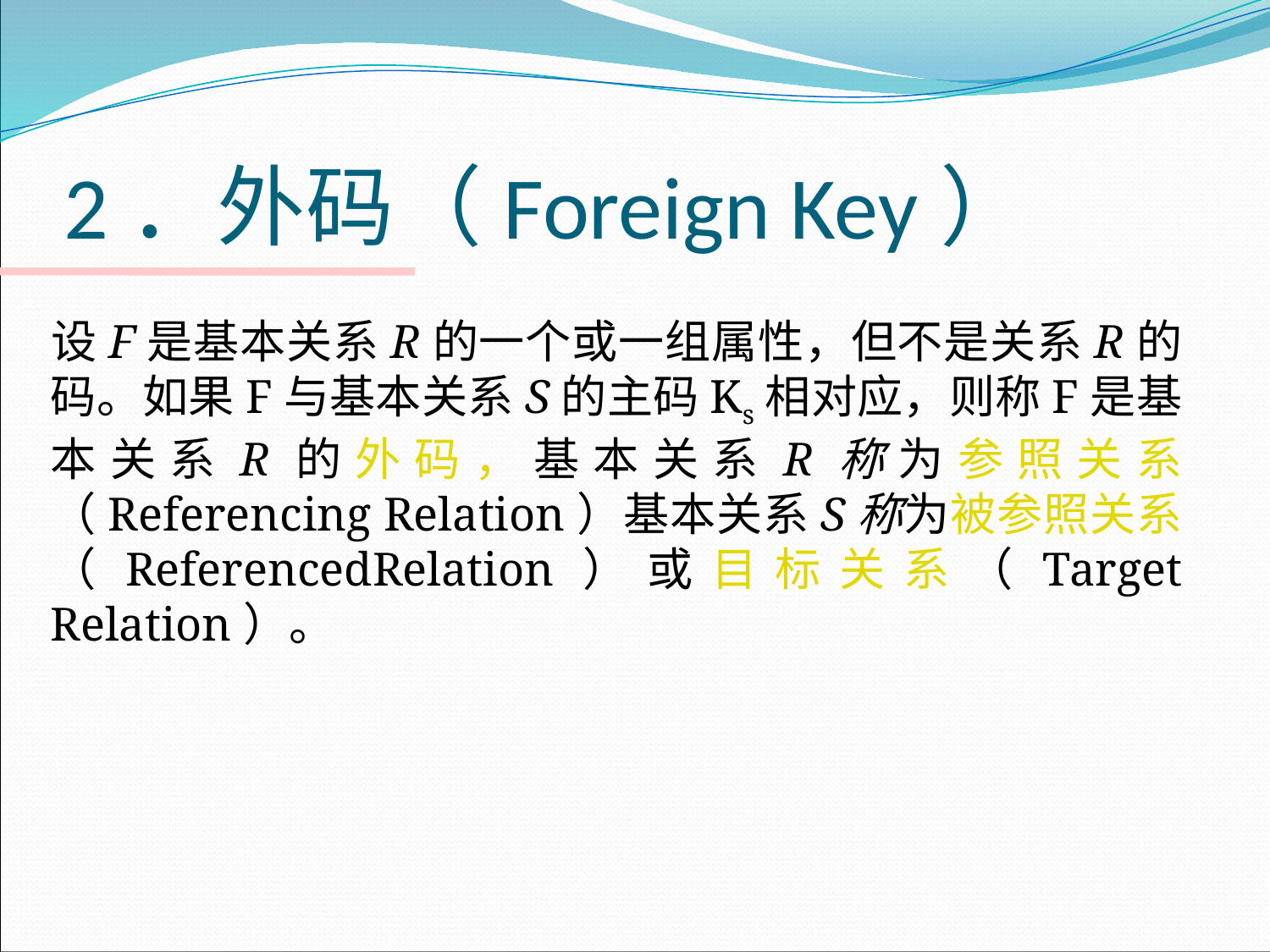

# 2．外码（Foreign Key）
	设F是基本关系R的一个或一组属性，但不是关系R的码。如果F与基本关系S的主码Ks相对应，则称F是基本关系R的外码，基本关系R称为参照关系（Referencing Relation）基本关系S称为被参照关系（ReferencedRelation）或目标关系（Target Relation）。

141